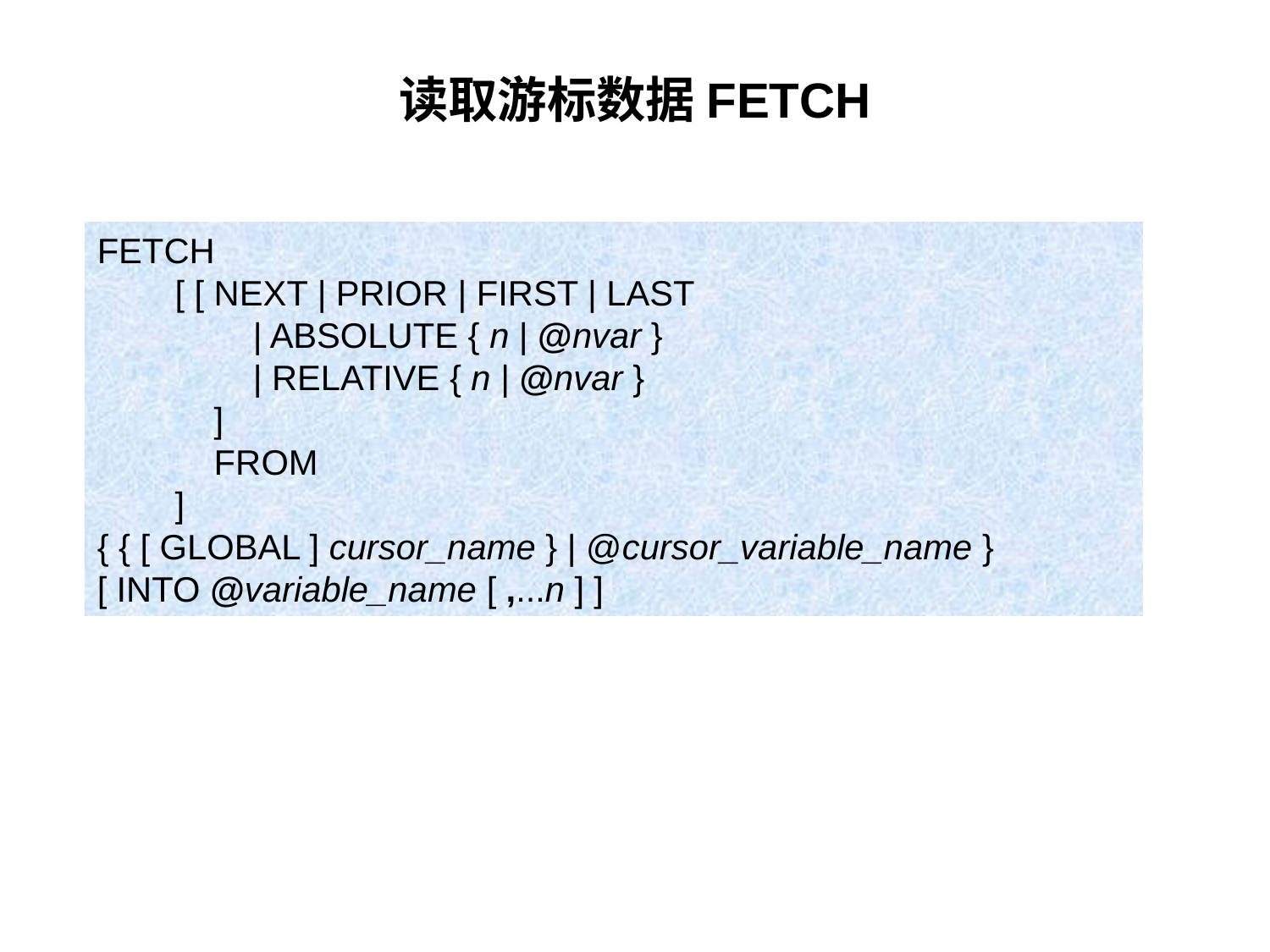

# 读取游标数据FETCH
FETCH
        [ [ NEXT | PRIOR | FIRST | LAST
                | ABSOLUTE { n | @nvar }
                | RELATIVE { n | @nvar }
            ]
            FROM
        ]
{ { [ GLOBAL ] cursor_name } | @cursor_variable_name }
[ INTO @variable_name [ ,...n ] ]